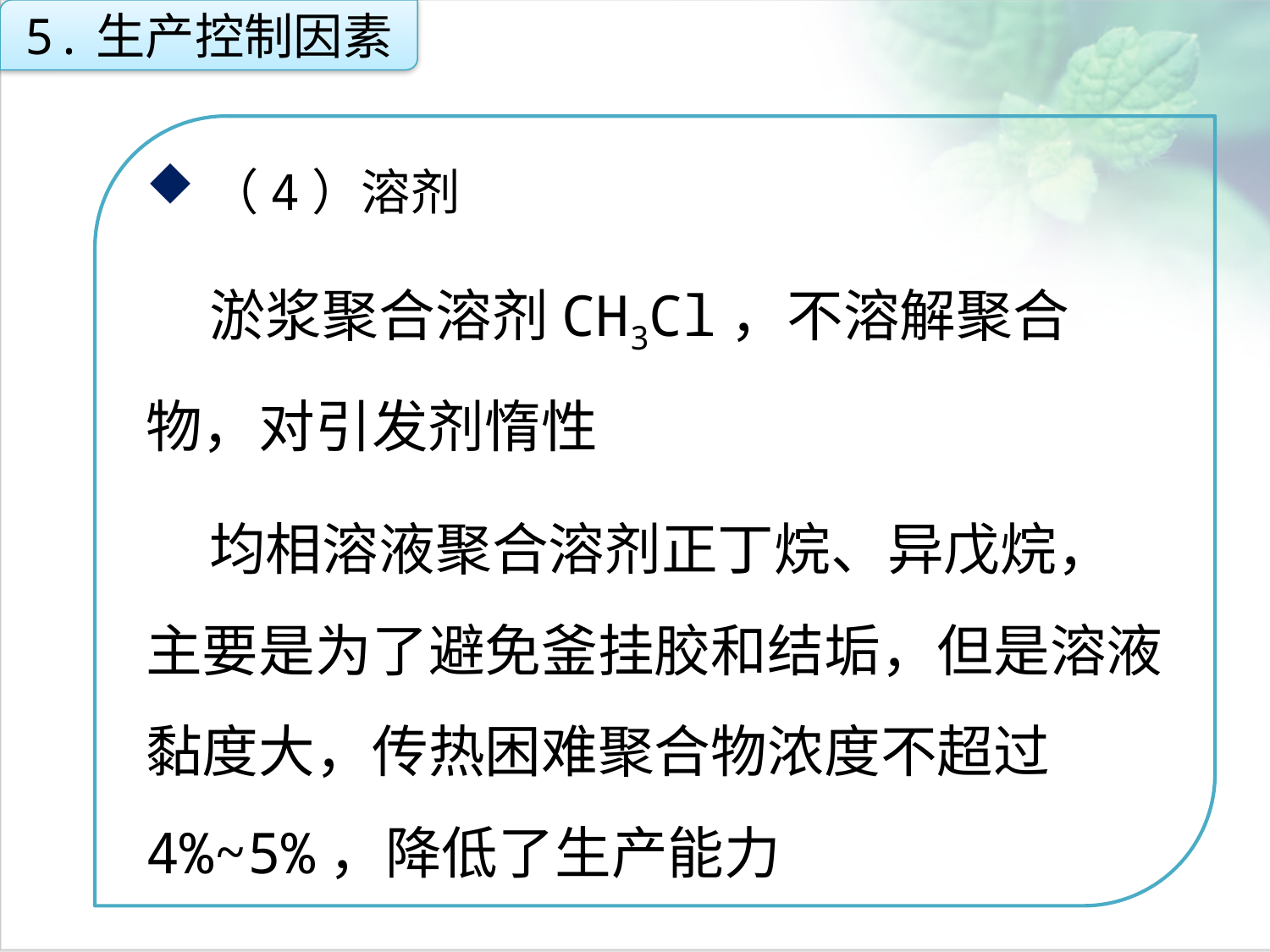

5.生产控制因素
（4）溶剂
淤浆聚合溶剂CH3Cl，不溶解聚合物，对引发剂惰性
均相溶液聚合溶剂正丁烷、异戊烷，主要是为了避免釜挂胶和结垢，但是溶液黏度大，传热困难聚合物浓度不超过4%~5%，降低了生产能力
点击添加文本
点击添加文本
点击添加文本
点击添加文本